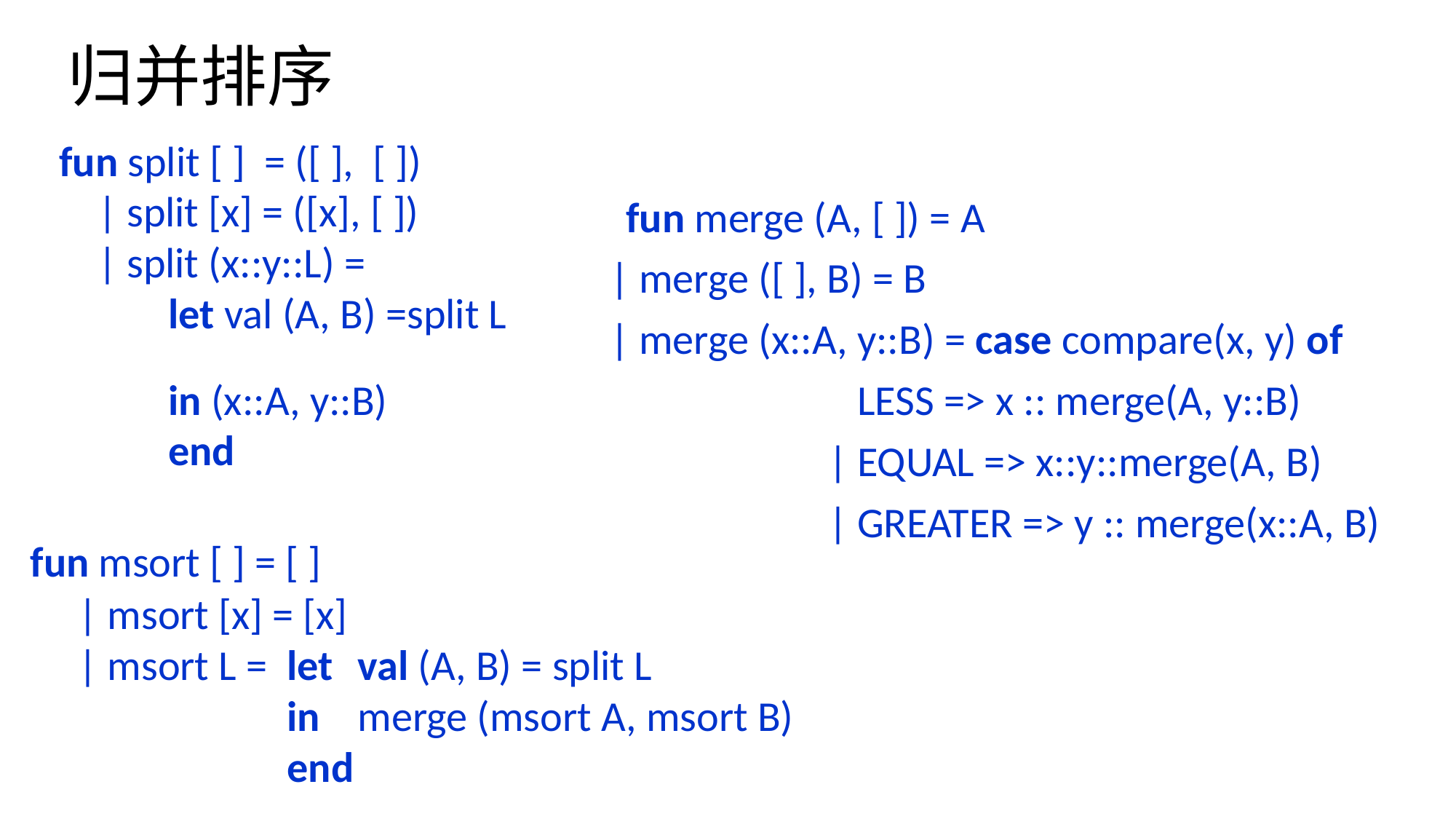

# 归并排序
fun split [ ]  = ([ ],  [ ])
    | split [x] = ([x], [ ])
    | split (x::y::L) =
	let val (A, B) =split L
	in (x::A, y::B)
	end
fun merge (A, [ ]) = A
    | merge ([ ], B) = B
    | merge (x::A, y::B) = case compare(x, y) of
		       LESS => x :: merge(A, y::B)
		    | EQUAL => x::y::merge(A, B)
	  	    | GREATER => y :: merge(x::A, B)
fun msort [ ] = [ ]
     | msort [x] = [x]
     | msort L =  let	val (A, B) = split L
		    in	merge (msort A, msort B)
		    end